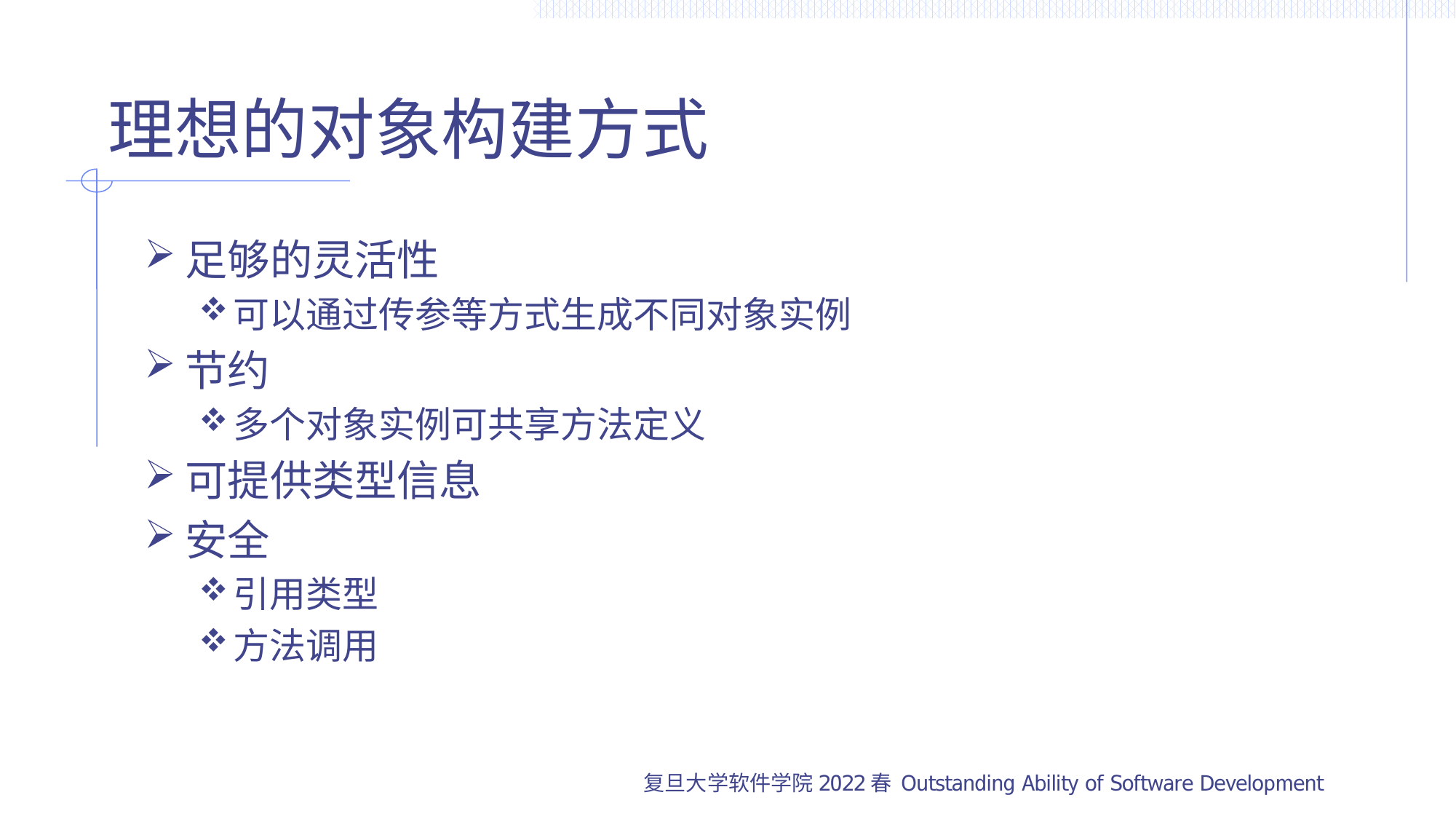

# 理想的对象构建方式
足够的灵活性
可以通过传参等方式生成不同对象实例
节约
多个对象实例可共享方法定义
可提供类型信息
安全
引用类型
方法调用